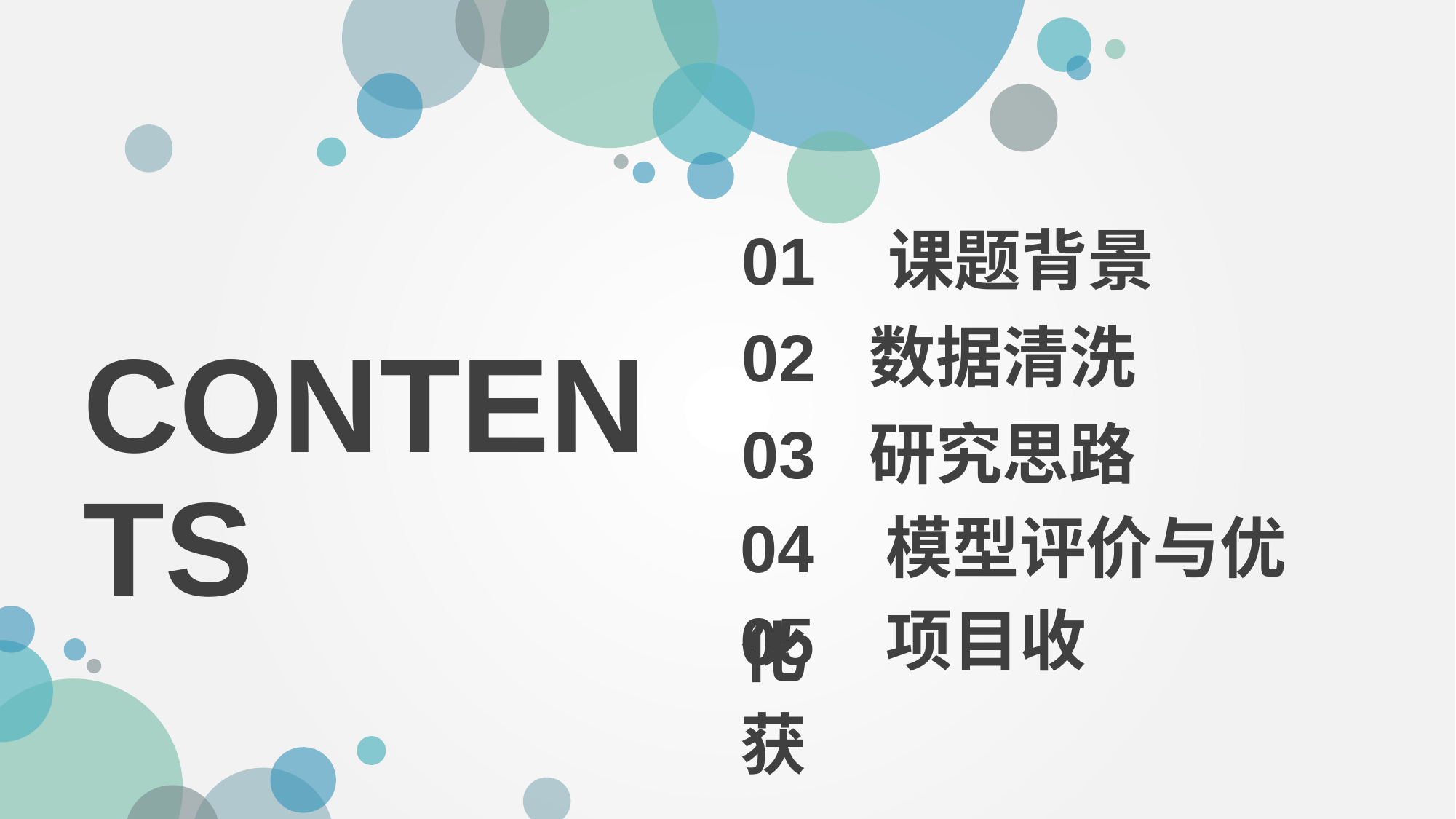

01   课题背景
02  数据清洗
CONTENTS
03  研究思路
04   模型评价与优化
05   项目收获